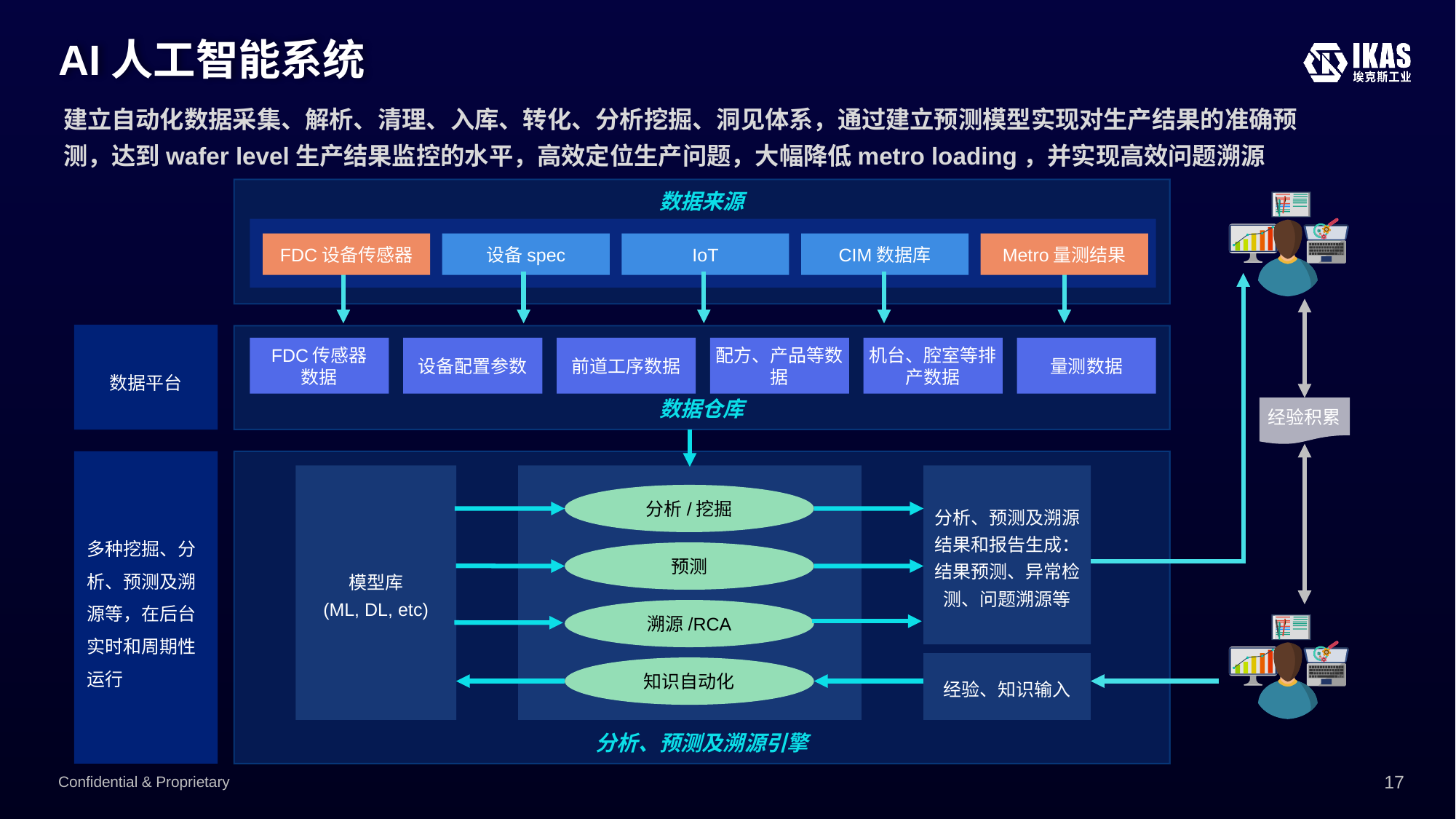

# AI人工智能系统
建立自动化数据采集、解析、清理、入库、转化、分析挖掘、洞见体系，通过建立预测模型实现对生产结果的准确预测，达到wafer level生产结果监控的水平，高效定位生产问题，大幅降低metro loading，并实现高效问题溯源
数据来源

FDC设备传感器
设备spec
IoT
CIM数据库
Metro量测结果
数据平台
数据仓库
FDC传感器
数据
设备配置参数
前道工序数据
配方、产品等数据
机台、腔室等排产数据
量测数据
经验积累

分析、预测及溯源引擎
模型库
(ML, DL, etc)

分析、预测及溯源结果和报告生成：结果预测、异常检测、问题溯源等
分析/挖掘
多种挖掘、分析、预测及溯源等，在后台实时和周期性运行
预测
溯源/RCA

经验、知识输入
知识自动化